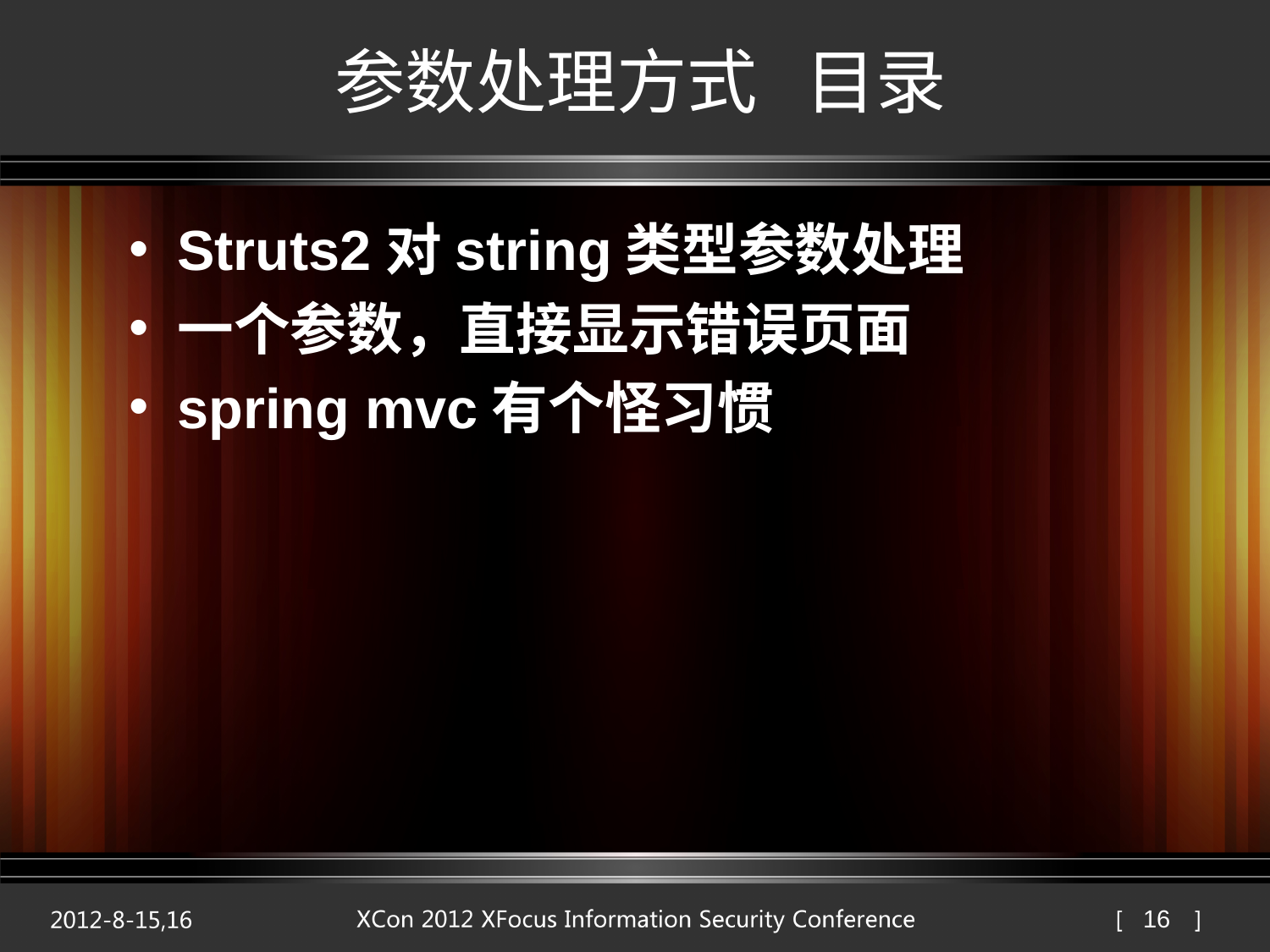

# 参数处理方式   目录
Struts2对string类型参数处理
一个参数，直接显示错误页面
spring mvc有个怪习惯

16